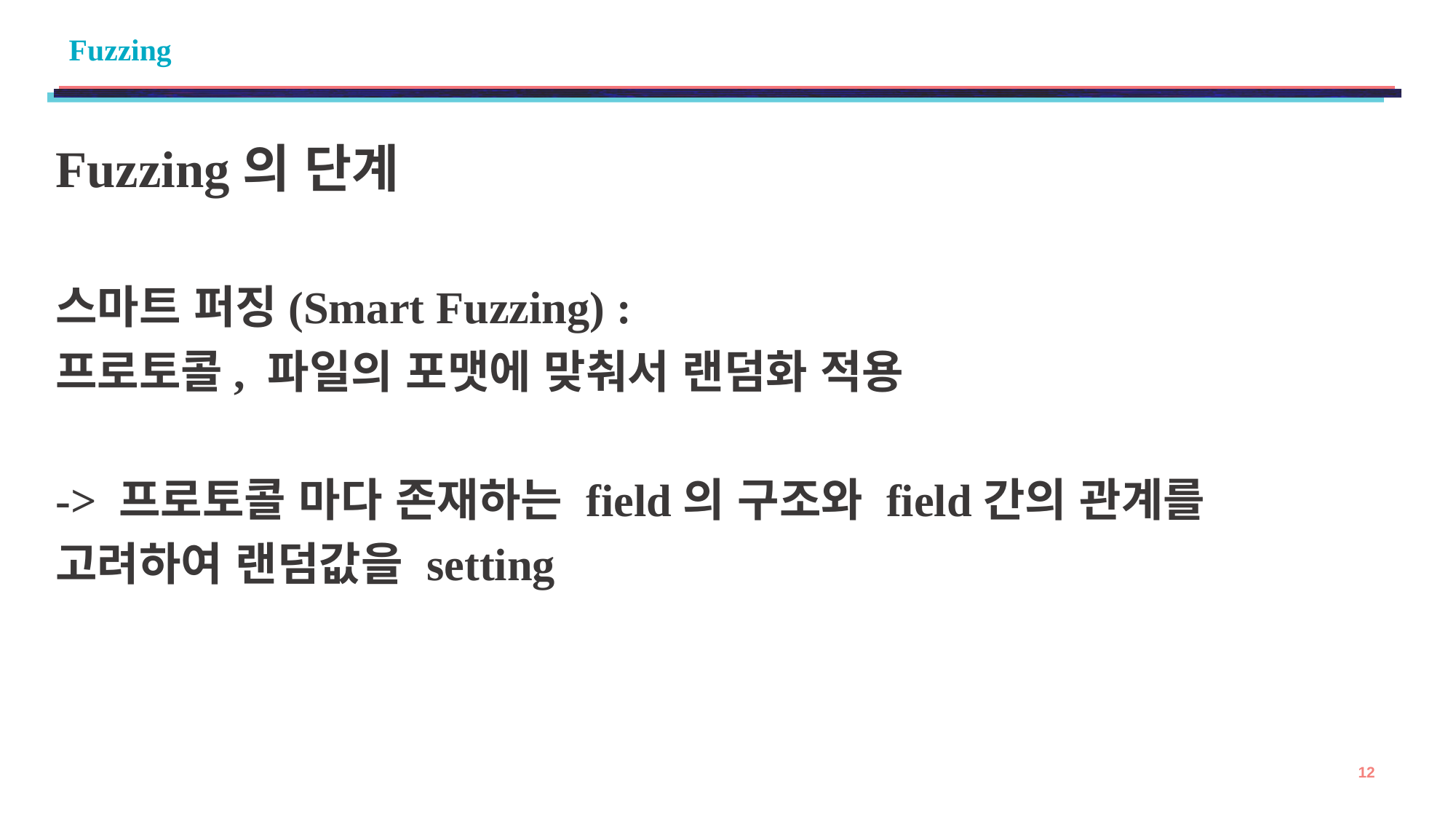

# Fuzzing
Fuzzing의 단계

스마트 퍼징(Smart Fuzzing) :
프로토콜, 파일의 포맷에 맞춰서 랜덤화 적용

-> 프로토콜 마다 존재하는 field의 구조와 field간의 관계를
고려하여 랜덤값을 setting